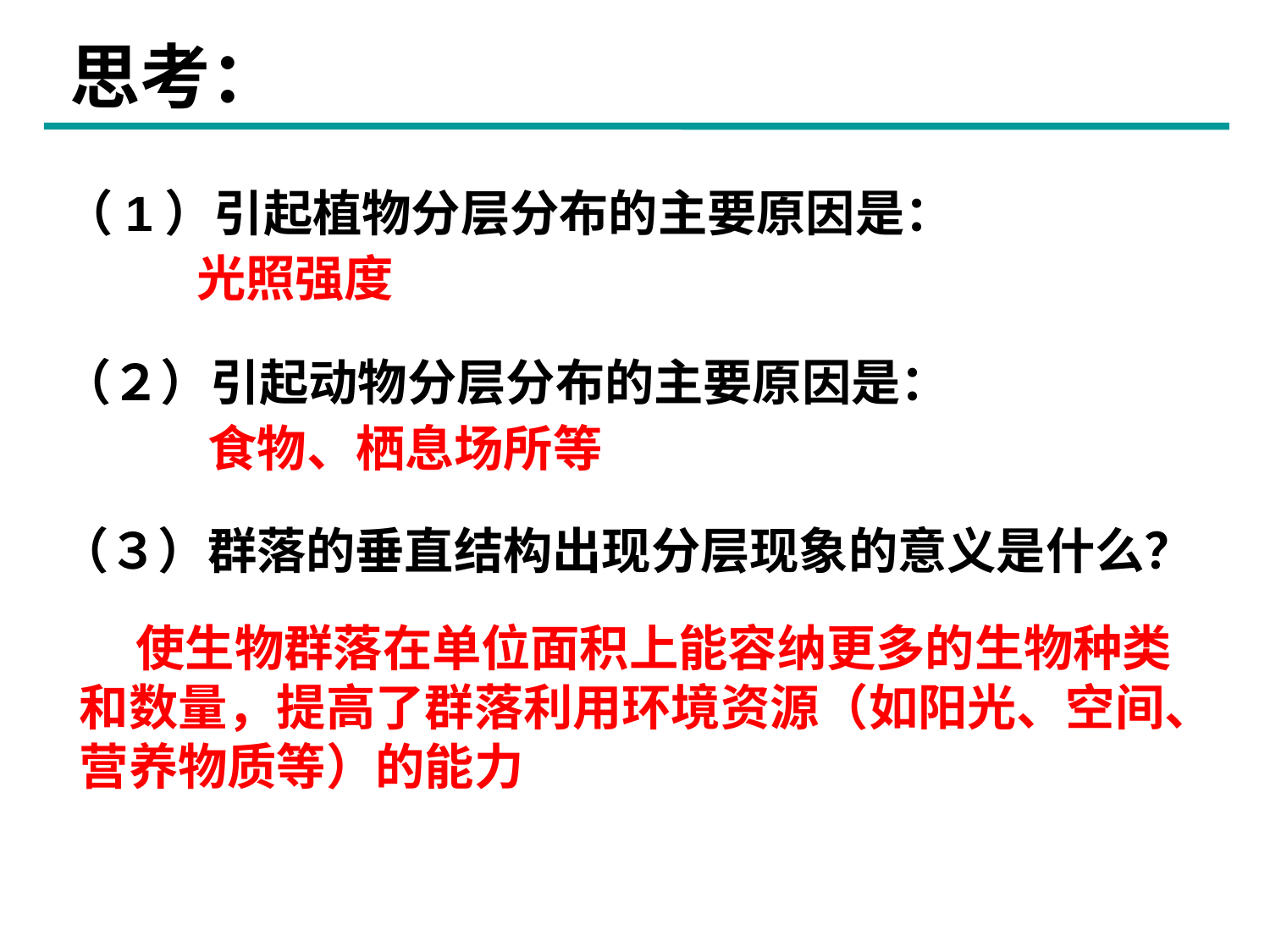

思考：
（1）引起植物分层分布的主要原因是：
光照强度
（２）引起动物分层分布的主要原因是：
食物、栖息场所等
（３）群落的垂直结构出现分层现象的意义是什么？
    使生物群落在单位面积上能容纳更多的生物种类和数量，提高了群落利用环境资源（如阳光、空间、营养物质等）的能力